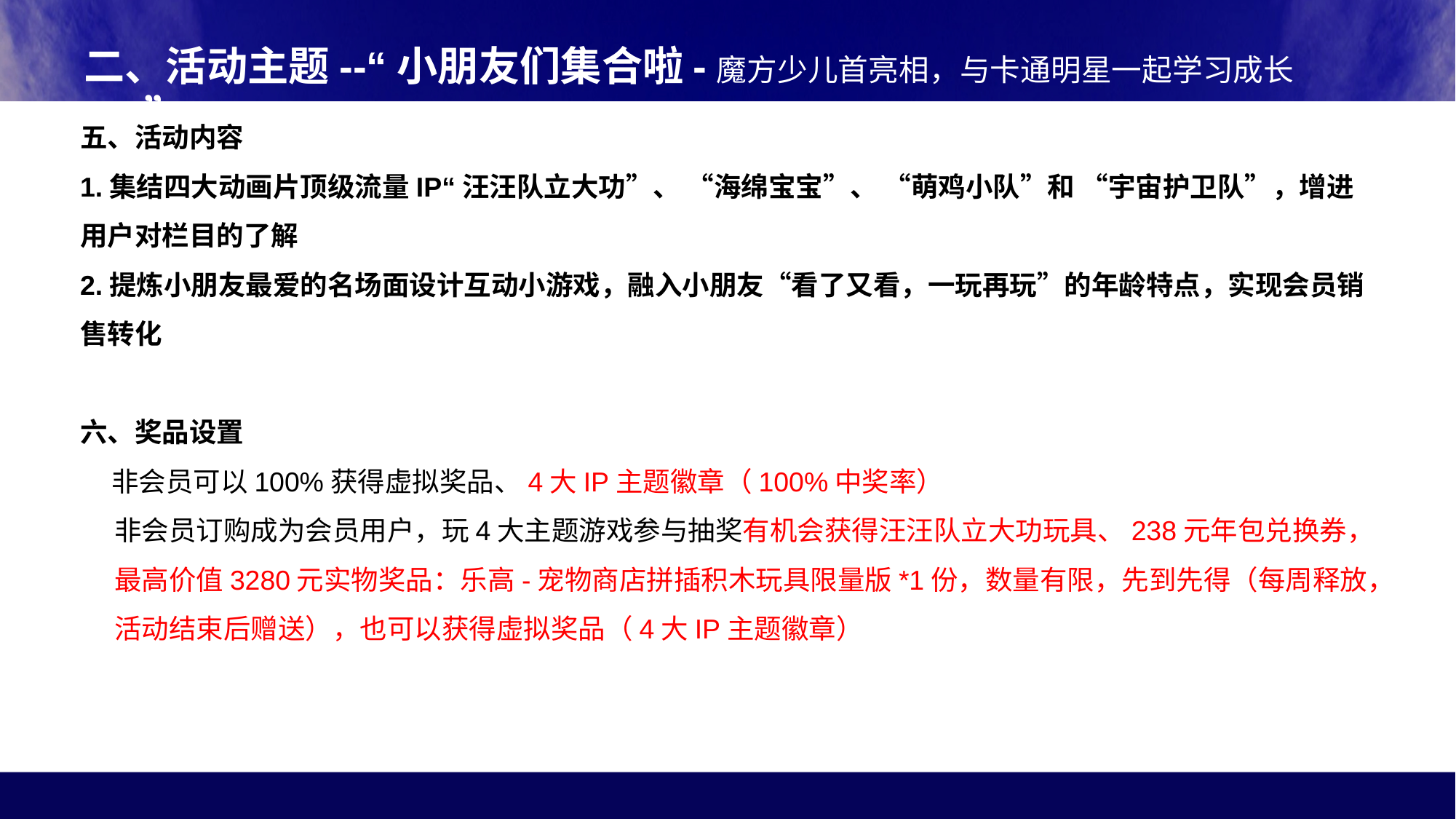

二、活动主题--“小朋友们集合啦-魔方少儿首亮相，与卡通明星一起学习成长吧！”
五、活动内容
1.集结四大动画片顶级流量IP“汪汪队立大功”、 “海绵宝宝”、 “萌鸡小队”和 “宇宙护卫队”，增进用户对栏目的了解
2.提炼小朋友最爱的名场面设计互动小游戏，融入小朋友“看了又看，一玩再玩”的年龄特点，实现会员销售转化

六、奖品设置
    非会员可以100%获得虚拟奖品、4大IP主题徽章（100%中奖率）
非会员订购成为会员用户，玩4大主题游戏参与抽奖有机会获得汪汪队立大功玩具、238元年包兑换券，最高价值3280元实物奖品：乐高-宠物商店拼插积木玩具限量版*1份，数量有限，先到先得（每周释放，活动结束后赠送），也可以获得虚拟奖品（4大IP主题徽章）